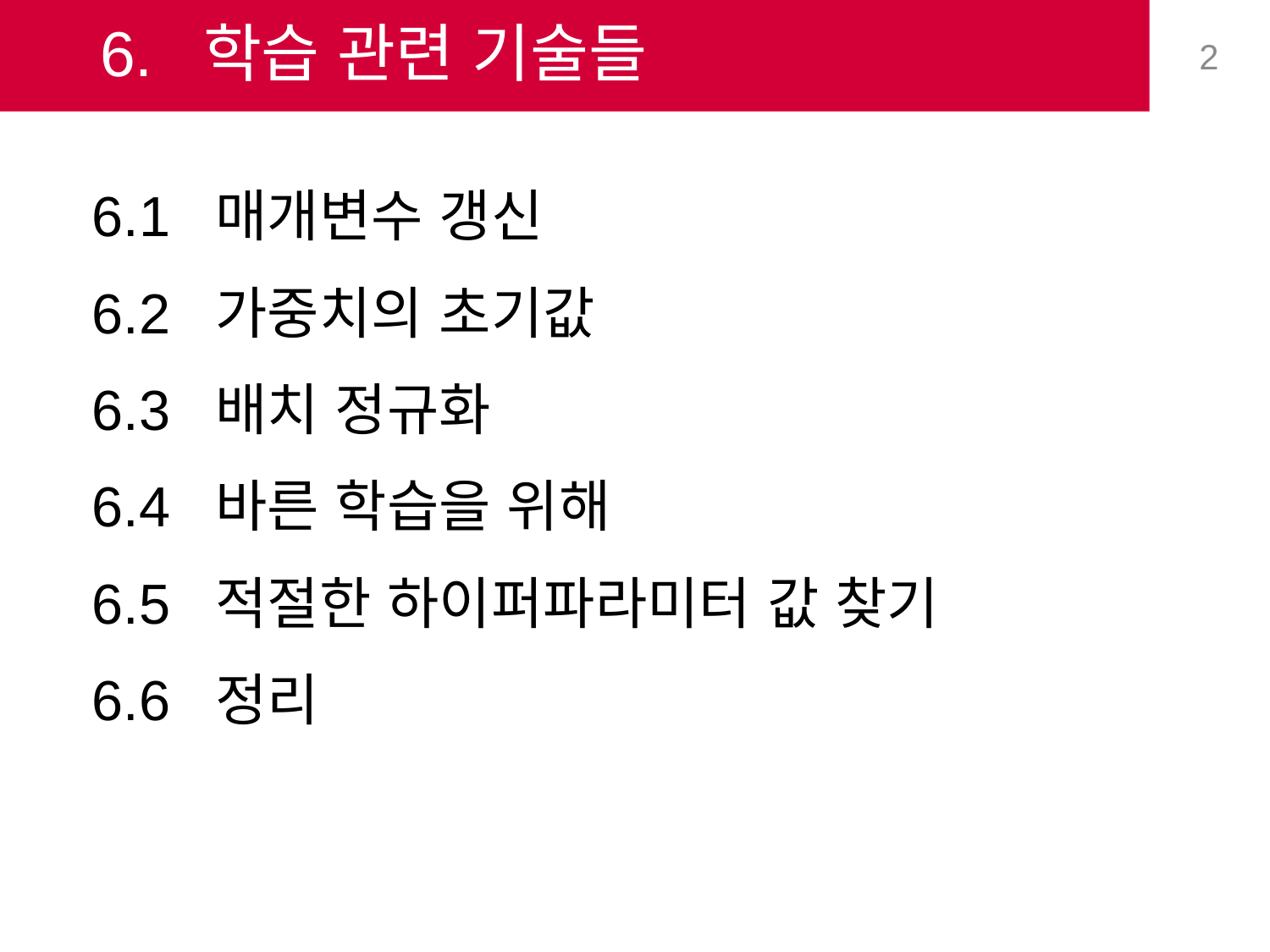

# 6.  학습 관련 기술들
2
6.1  매개변수 갱신
6.2  가중치의 초기값
6.3  배치 정규화
6.4  바른 학습을 위해
6.5  적절한 하이퍼파라미터 값 찾기
6.6  정리